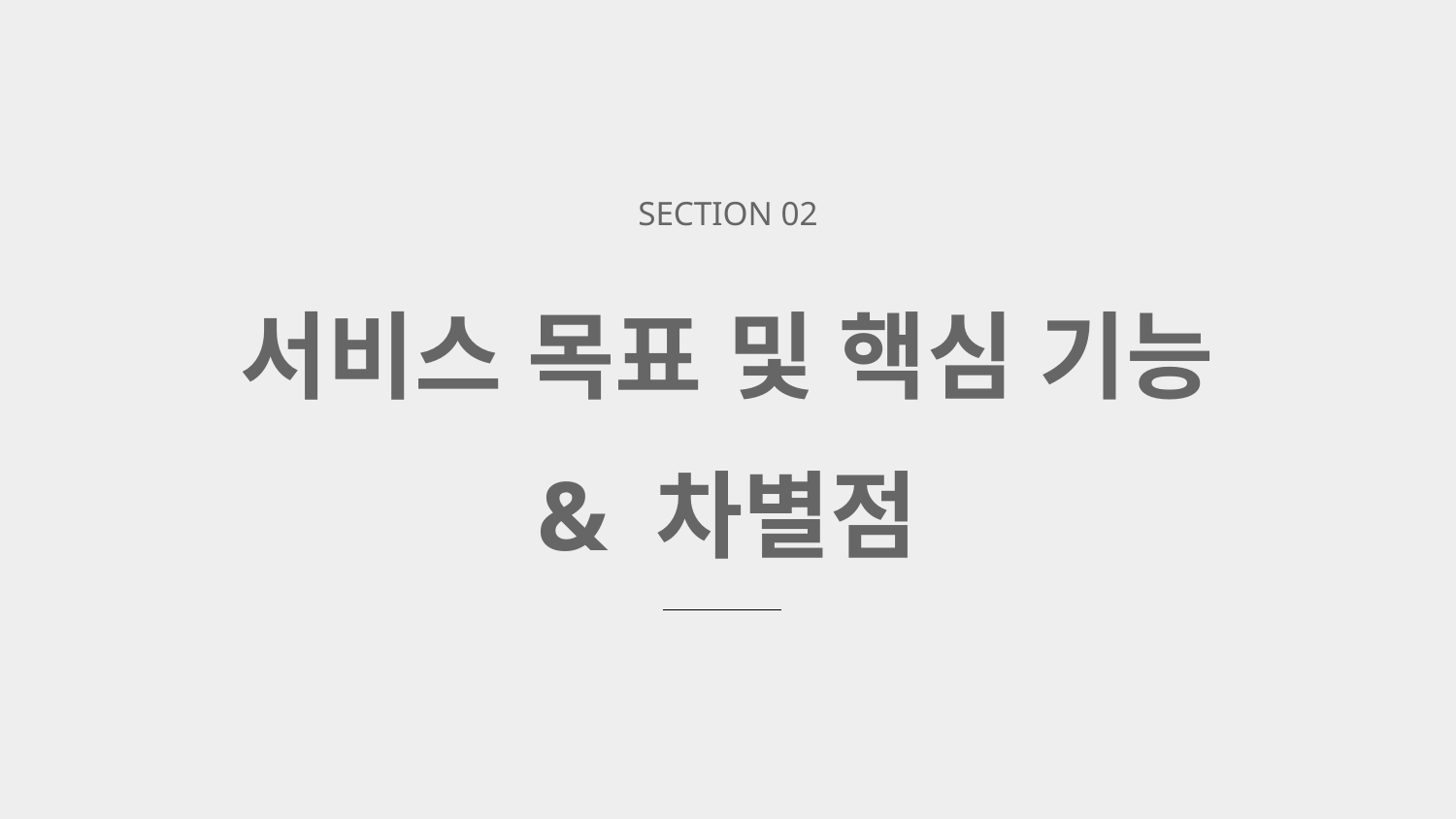

SECTION 02
서비스 목표 및 핵심 기능
& 차별점